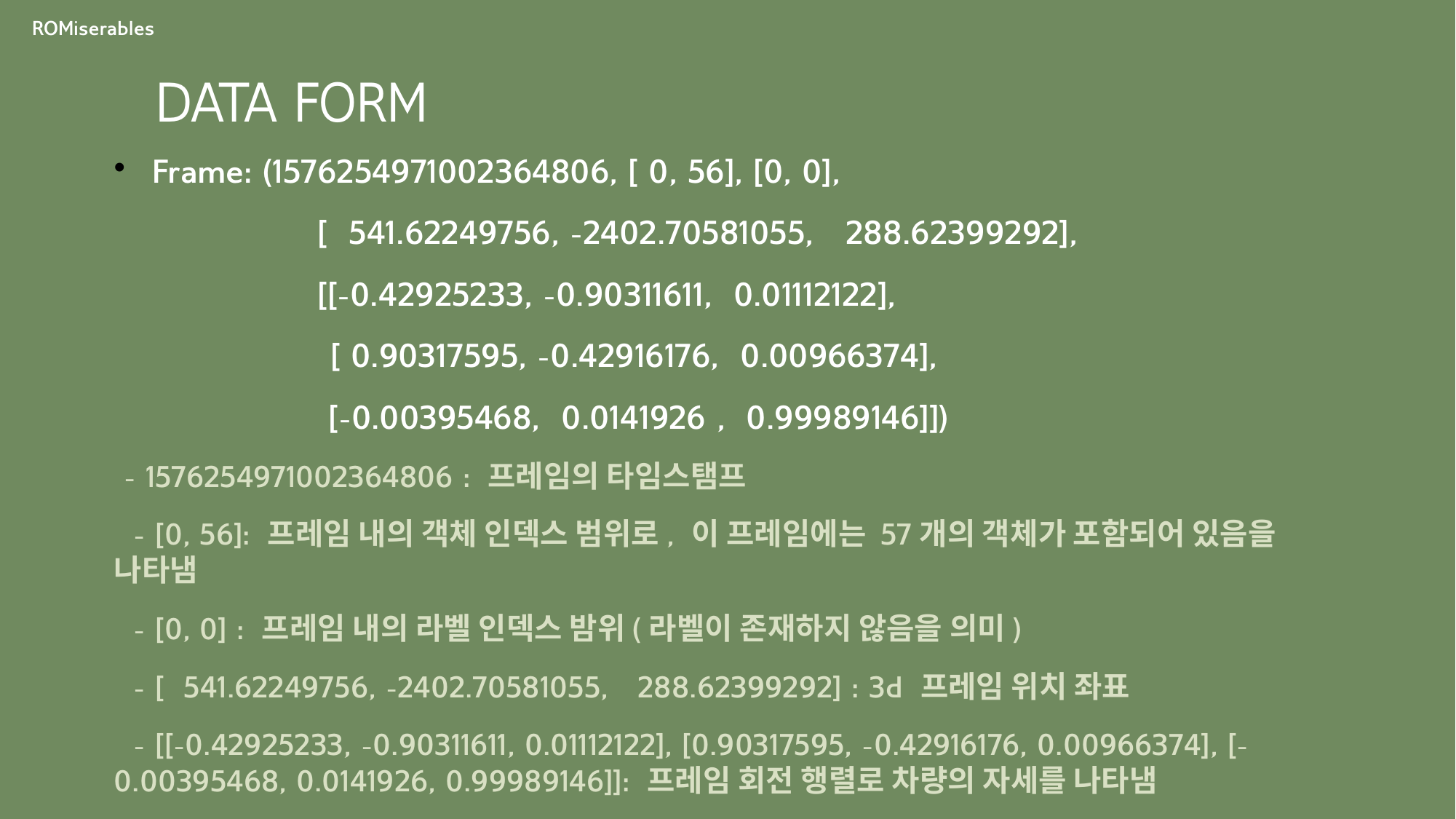

ROMiserables
DATA FORM
Frame: (1576254971002364806, [ 0, 56], [0, 0],
                   [  541.62249756, -2402.70581055,   288.62399292],
                   [[-0.42925233, -0.90311611,  0.01112122],
	          [ 0.90317595, -0.42916176,  0.00966374],
                    [-0.00395468,  0.0141926 ,  0.99989146]])
 - 1576254971002364806 : 프레임의 타임스탬프
  - [0, 56]: 프레임 내의 객체 인덱스 범위로, 이 프레임에는 57개의 객체가 포함되어 있음을 나타냄
  - [0, 0] : 프레임 내의 라벨 인덱스 밤위(라벨이 존재하지 않음을 의미)
  - [  541.62249756, -2402.70581055,   288.62399292] : 3d 프레임 위치 좌표
  - [[-0.42925233, -0.90311611, 0.01112122], [0.90317595, -0.42916176, 0.00966374], [-0.00395468, 0.0141926, 0.99989146]]: 프레임 회전 행렬로 차량의 자세를 나타냄